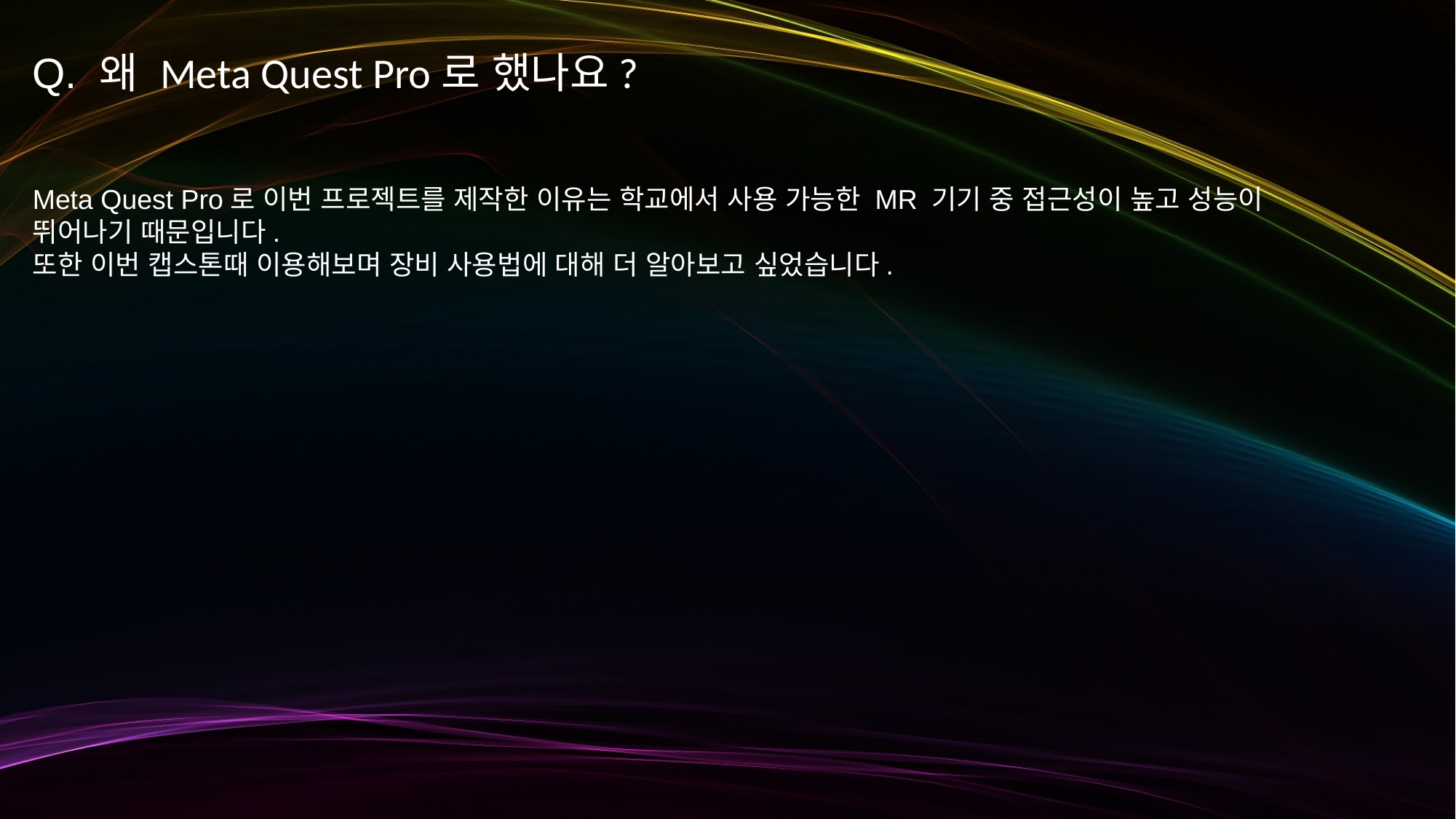

Q. 왜 Meta Quest Pro로 했나요?
Meta Quest Pro로 이번 프로젝트를 제작한 이유는 학교에서 사용 가능한 MR 기기 중 접근성이 높고 성능이 뛰어나기 때문입니다.
또한 이번 캡스톤때 이용해보며 장비 사용법에 대해 더 알아보고 싶었습니다.